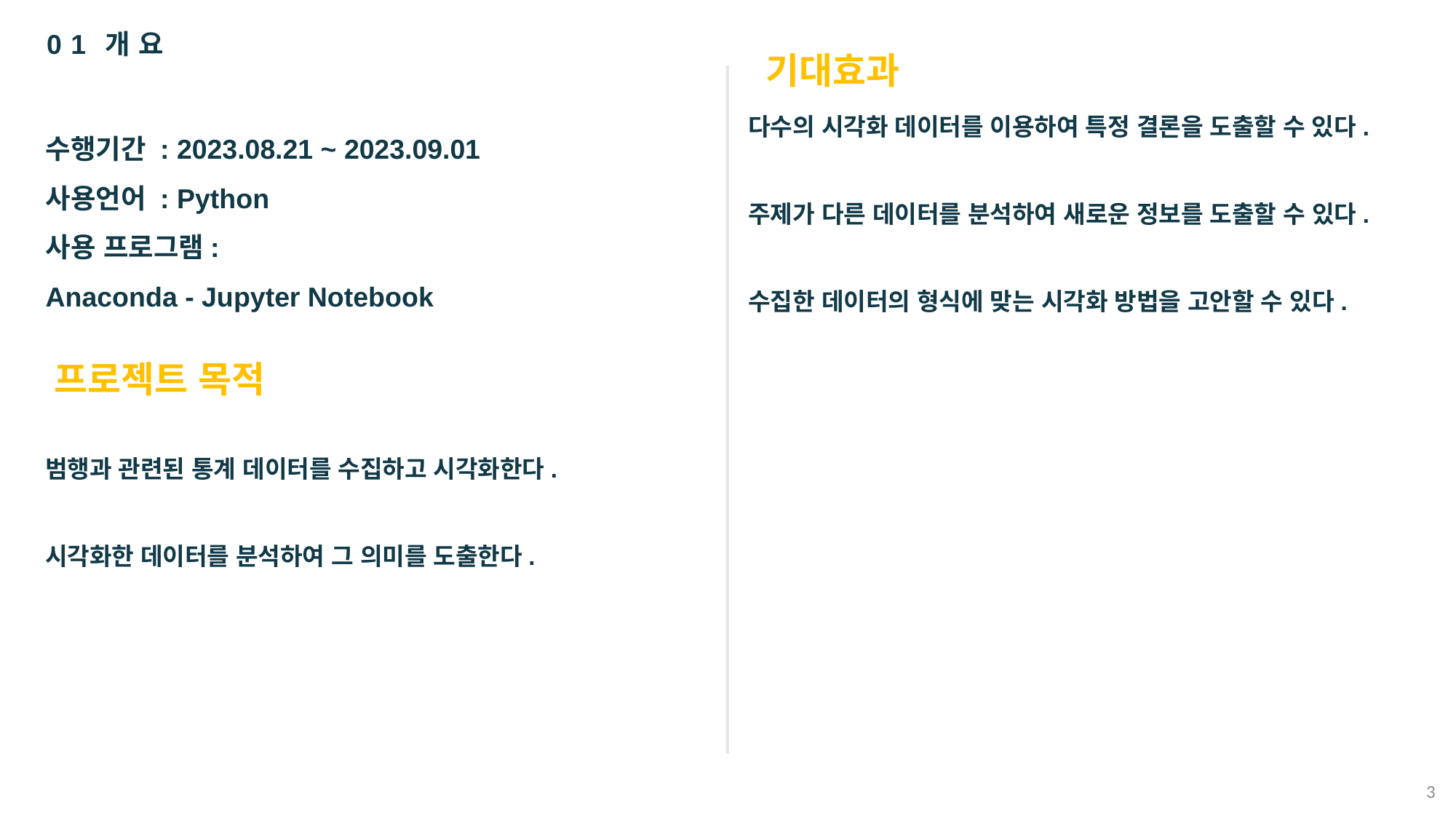

기대효과
01 개요
다수의 시각화 데이터를 이용하여 특정 결론을 도출할 수 있다.

주제가 다른 데이터를 분석하여 새로운 정보를 도출할 수 있다.

수집한 데이터의 형식에 맞는 시각화 방법을 고안할 수 있다.
수행기간 : 2023.08.21 ~ 2023.09.01
사용언어 : Python
사용 프로그램:
Anaconda - Jupyter Notebook
프로젝트 목적
범행과 관련된 통계 데이터를 수집하고 시각화한다.

시각화한 데이터를 분석하여 그 의미를 도출한다.
3